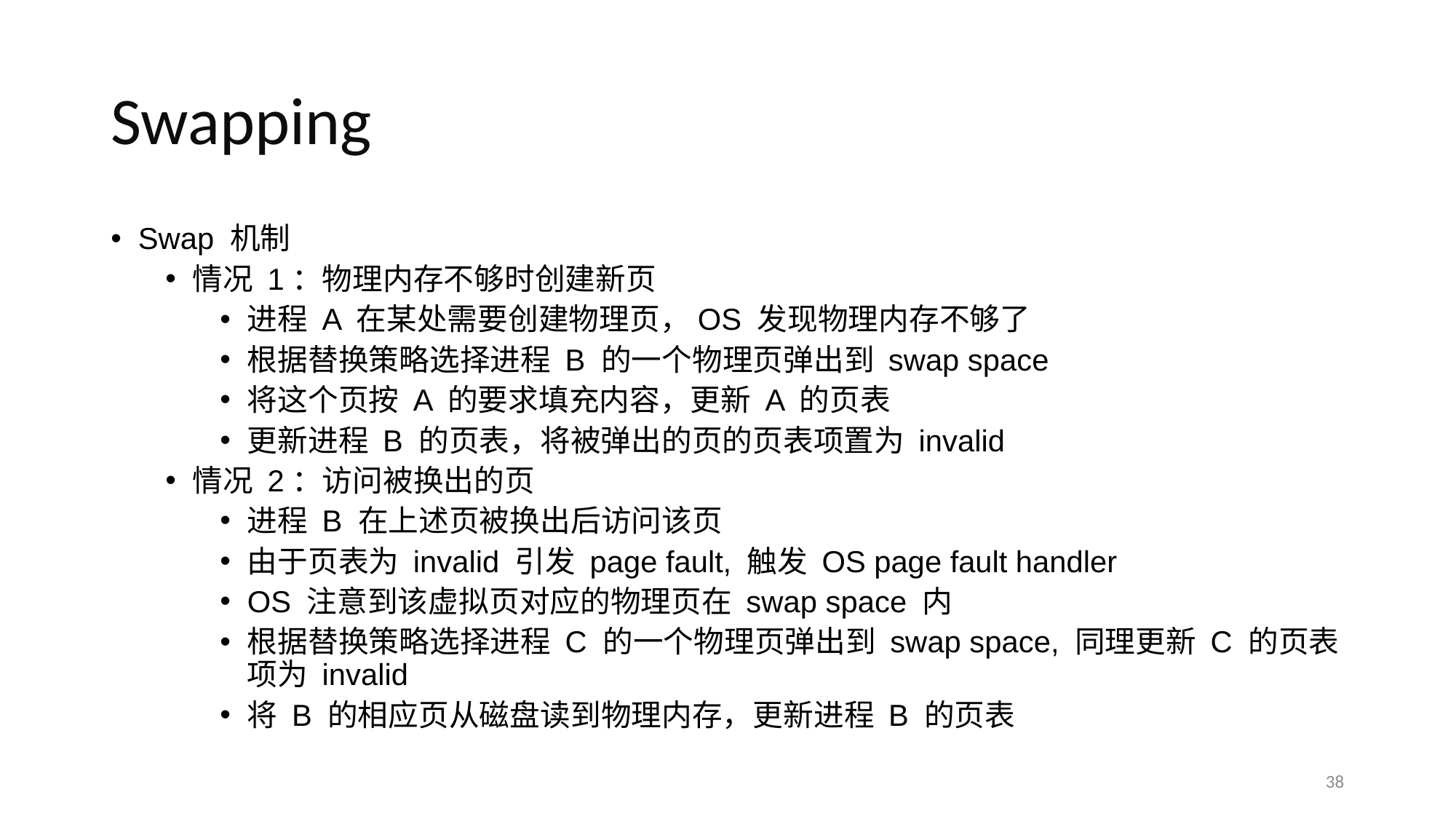

# Swapping
Swap 机制
情况 1：物理内存不够时创建新页
进程 A 在某处需要创建物理页，OS 发现物理内存不够了
根据替换策略选择进程 B 的一个物理页弹出到 swap space
将这个页按 A 的要求填充内容，更新 A 的页表
更新进程 B 的页表，将被弹出的页的页表项置为 invalid
情况 2：访问被换出的页
进程 B 在上述页被换出后访问该页
由于页表为 invalid 引发 page fault, 触发 OS page fault handler
OS 注意到该虚拟页对应的物理页在 swap space 内
根据替换策略选择进程 C 的一个物理页弹出到 swap space, 同理更新 C 的页表项为 invalid
将 B 的相应页从磁盘读到物理内存，更新进程 B 的页表

38